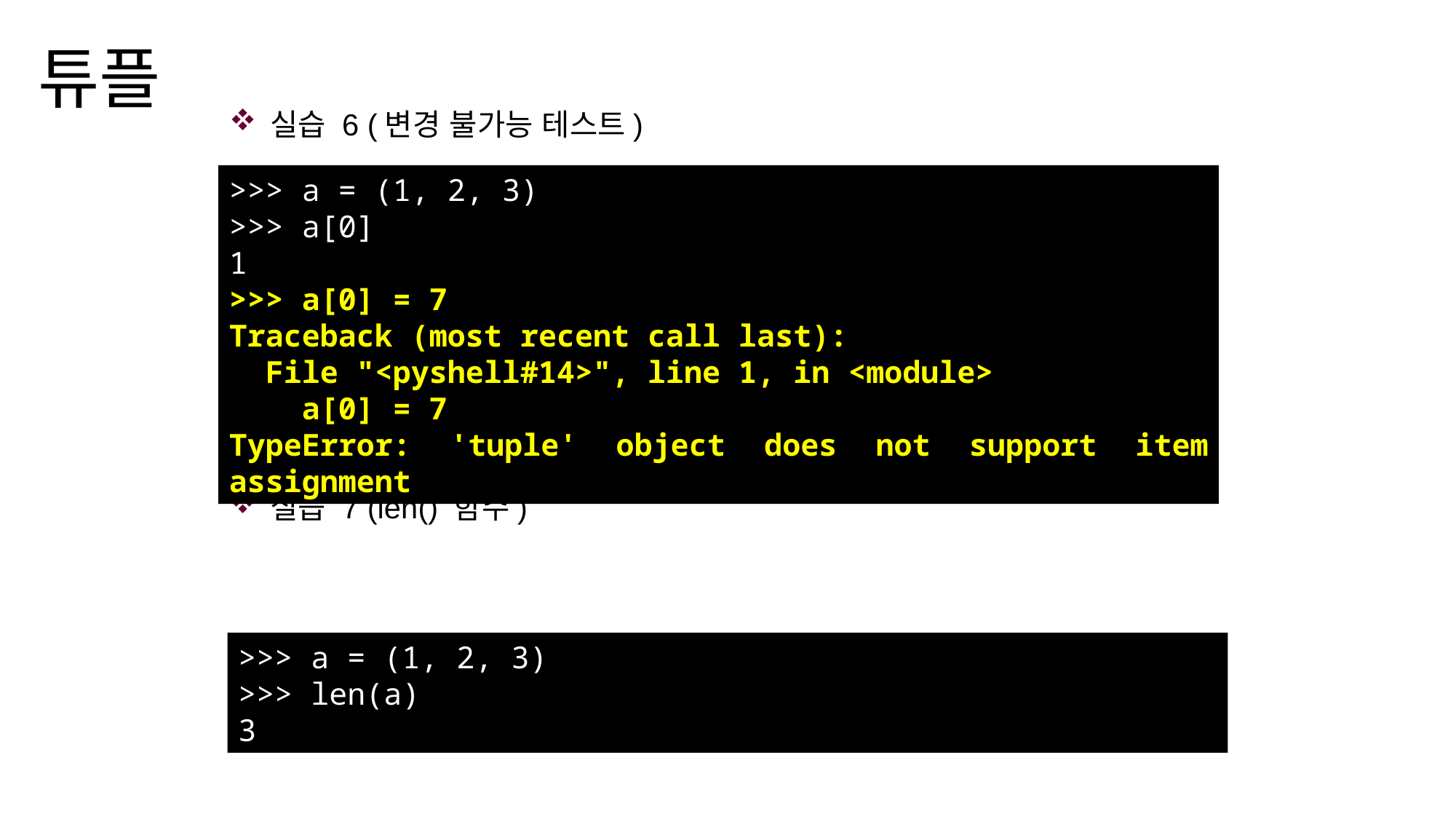

# 튜플
실습 6 (변경 불가능 테스트)

실습 5 (+ 연산자를 이용한 튜플간 결합)

실습 7 (len() 함수)

>>> a = (1, 2, 3)
>>> a[0]
1
>>> a[0] = 7
Traceback (most recent call last):
  File "<pyshell#14>", line 1, in <module>
    a[0] = 7
TypeError: 'tuple' object does not support item assignment
>>> a = (1, 2, 3)
>>> len(a)
3